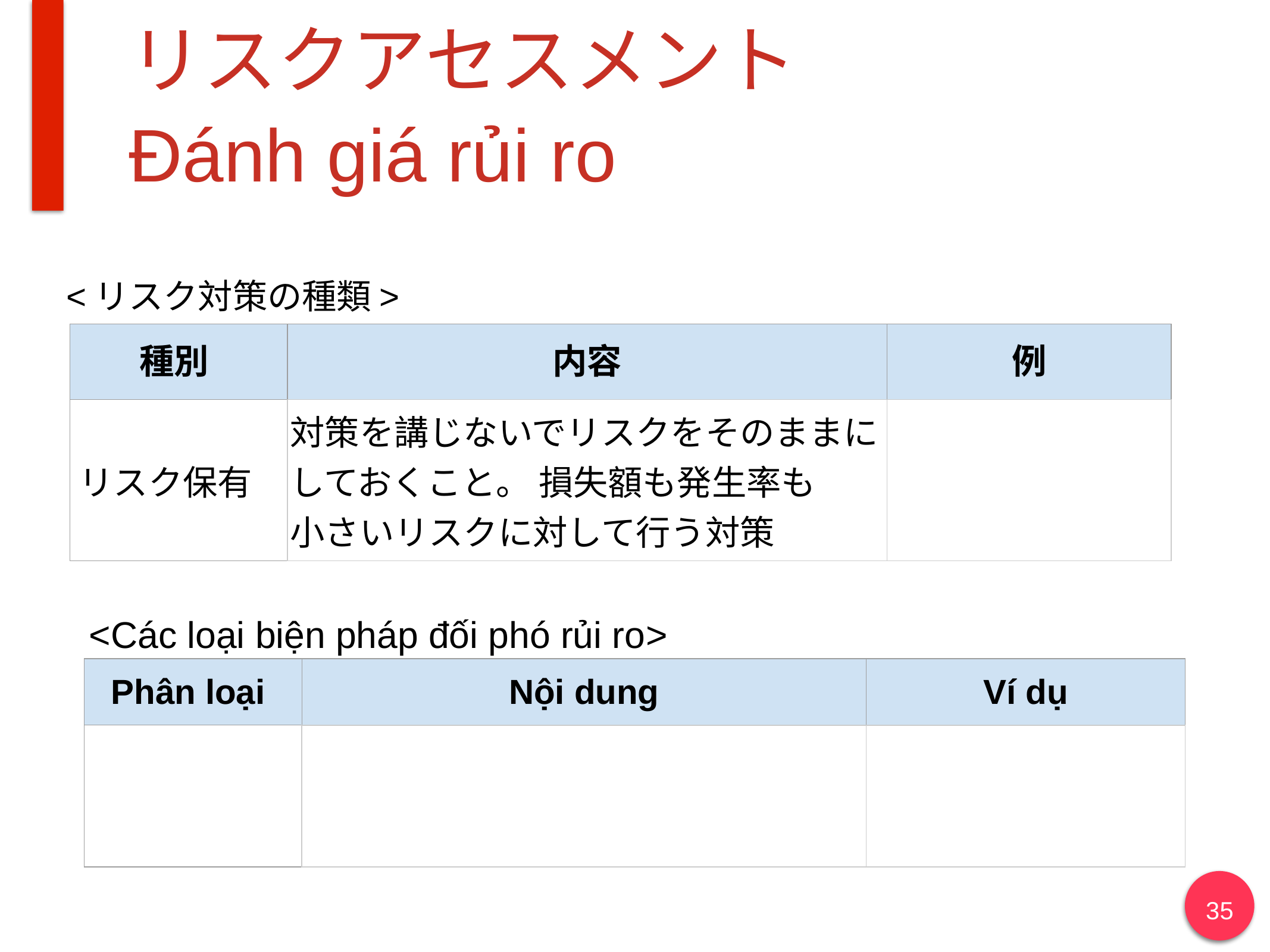

# リスクアセスメント Đánh giá rủi ro

<リスク対策の種類>
| 種別 | 内容 | 例 |
| --- | --- | --- |
| リスク保有 | 対策を講じないでリスクをそのままにしておくこと。 損失額も発生率も 小さいリスクに対して行う対策 |  |

<Các loại biện pháp đối phó rủi ro>
| Phân loại | Nội dung | Ví dụ |
| --- | --- | --- |
|  |  |  |
35